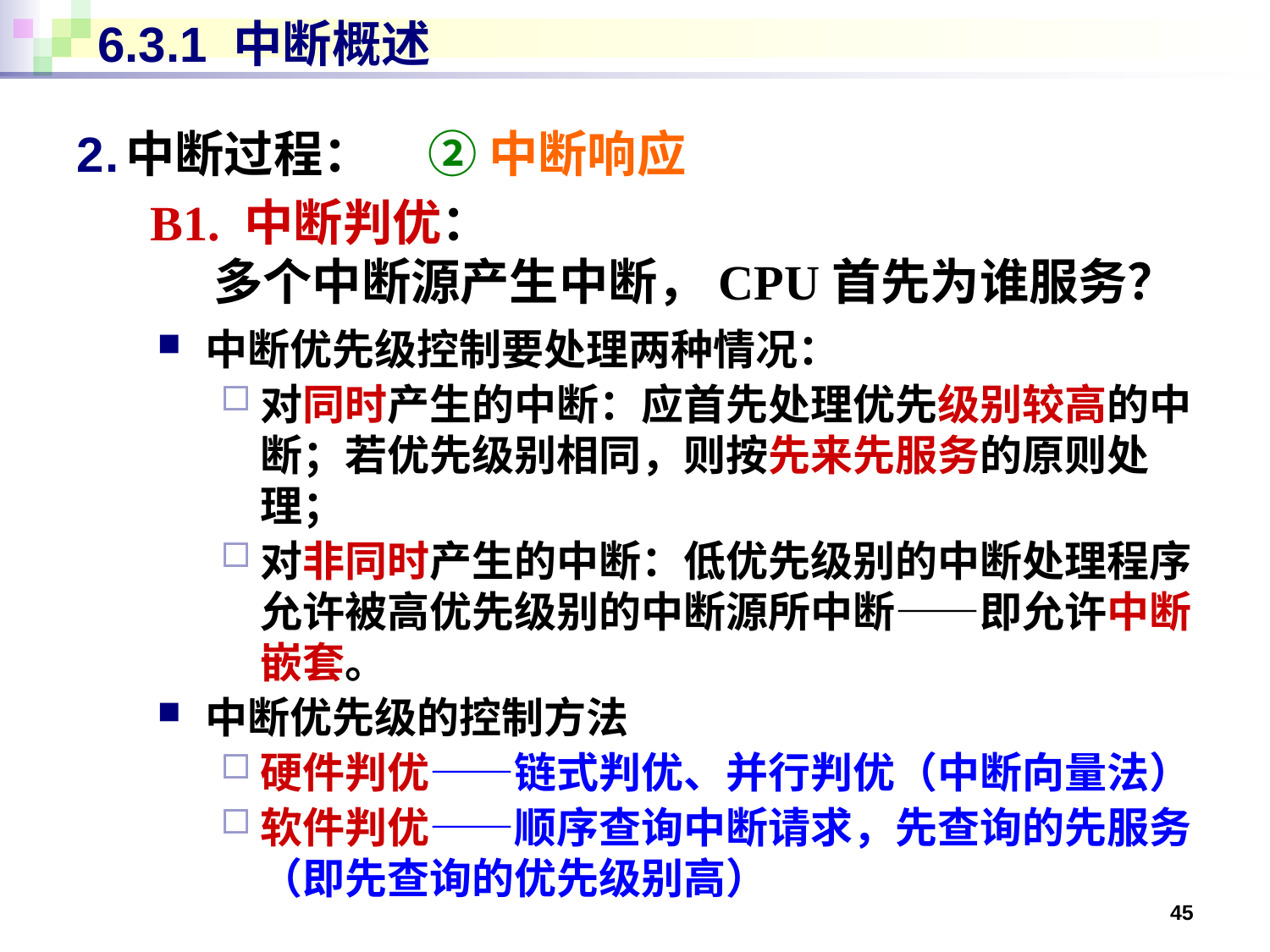

# 6.3.1 中断概述
中断过程：     ② 中断响应
B1. 中断判优：
多个中断源产生中断，CPU首先为谁服务？
中断优先级控制要处理两种情况：
对同时产生的中断：应首先处理优先级别较高的中断；若优先级别相同，则按先来先服务的原则处理；
对非同时产生的中断：低优先级别的中断处理程序允许被高优先级别的中断源所中断——即允许中断嵌套。
中断优先级的控制方法
硬件判优——链式判优、并行判优（中断向量法）
软件判优——顺序查询中断请求，先查询的先服务（即先查询的优先级别高）
45